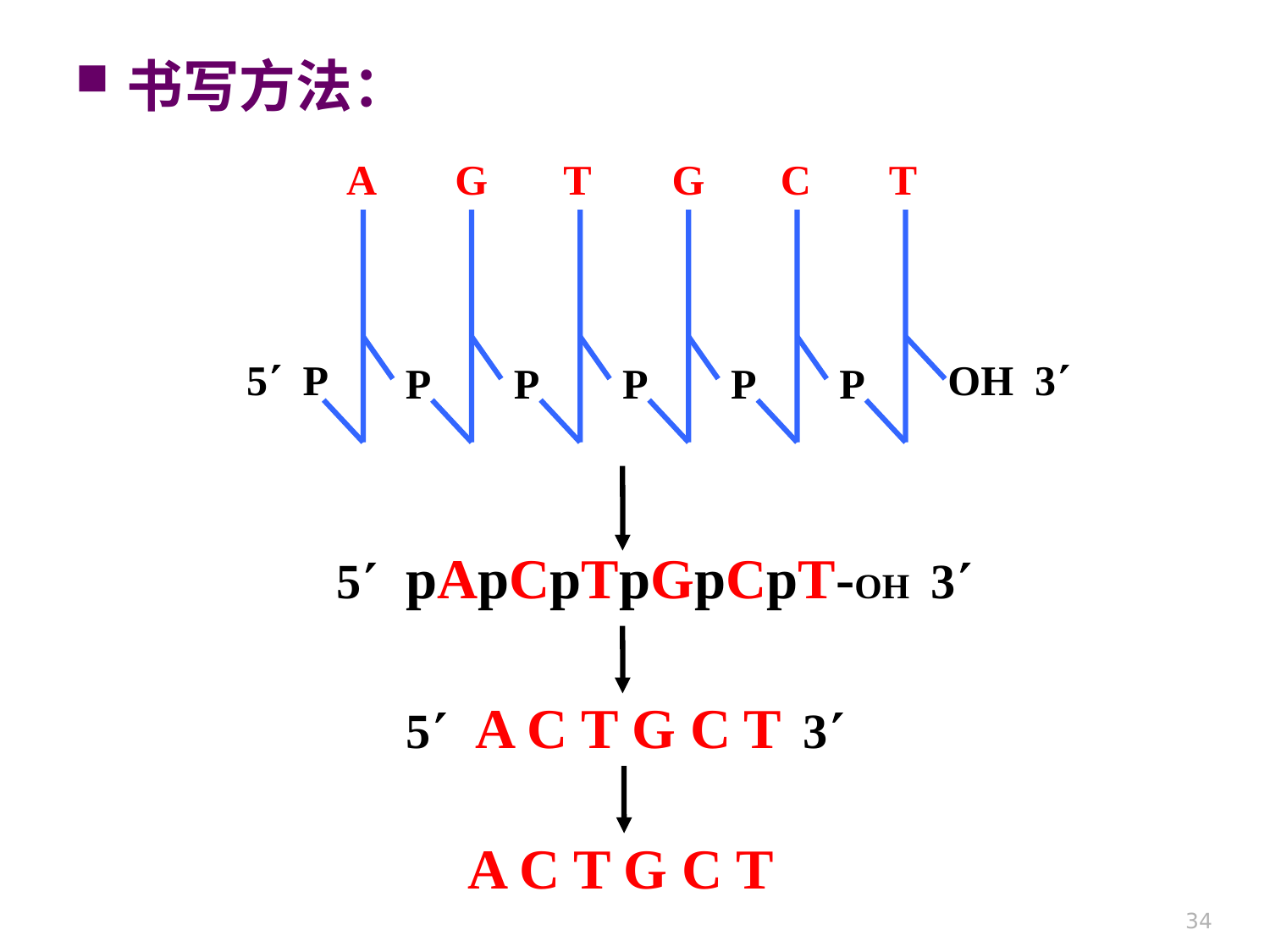

书写方法：
A
G

P

T

P

G

P

C

P

T

P

5′  P
OH  3′

5′  pApCpTpGpCpT-OH  3′

5′  A C T G C T  3′

A C T G C T
34